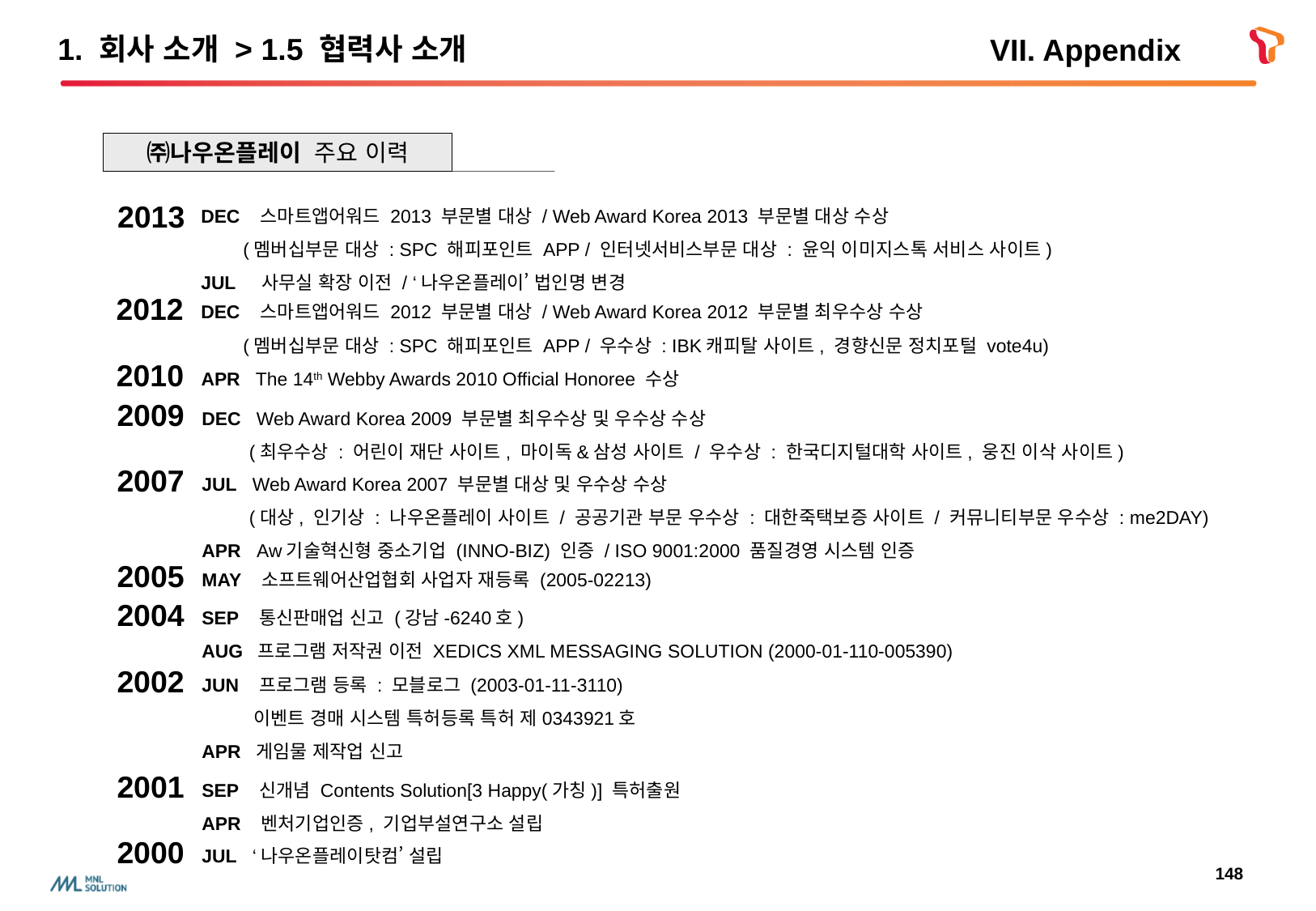

1. 회사 소개 > 1.5 협력사 소개
VII. Appendix
㈜나우온플레이  주요 이력

DEC   스마트앱어워드 2013 부문별 대상 / Web Award Korea 2013 부문별 대상 수상
        (멤버십부문 대상 : SPC 해피포인트 APP / 인터넷서비스부문 대상 : 윤익 이미지스톡 서비스 사이트)
JUL    사무실 확장 이전 / ‘나우온플레이’ 법인명 변경
2013
DEC   스마트앱어워드 2012 부문별 대상 / Web Award Korea 2012 부문별 최우수상 수상
        (멤버십부문 대상 : SPC 해피포인트 APP / 우수상 : IBK캐피탈 사이트, 경향신문 정치포털 vote4u)
2012
APR   The 14th Webby Awards 2010 Official Honoree 수상
2010
DEC   Web Award Korea 2009 부문별 최우수상 및 우수상 수상
         (최우수상 : 어린이 재단 사이트, 마이독&삼성 사이트 / 우수상 : 한국디지털대학 사이트, 웅진 이삭 사이트)
2009
JUL   Web Award Korea 2007 부문별 대상 및 우수상 수상
         (대상, 인기상 : 나우온플레이 사이트 / 공공기관 부문 우수상 : 대한죽택보증 사이트 / 커뮤니티부문 우수상 : me2DAY)
APR   Aw기술혁신형 중소기업 (INNO-BIZ) 인증 / ISO 9001:2000 품질경영 시스템 인증
2007
MAY   소프트웨어산업협회 사업자 재등록 (2005-02213)
2005
SEP   통신판매업 신고 (강남-6240호)
AUG  프로그램 저작권 이전 XEDICS XML MESSAGING SOLUTION (2000-01-110-005390)
2004
JUN   프로그램 등록 : 모블로그 (2003-01-11-3110)
         이벤트 경매 시스템 특허등록 특허 제0343921호
APR  게임물 제작업 신고
2002
SEP   신개념 Contents Solution[3 Happy(가칭)] 특허출원
APR   벤처기업인증, 기업부설연구소 설립
2001
JUL   ‘나우온플레이탓컴’ 설립
2000